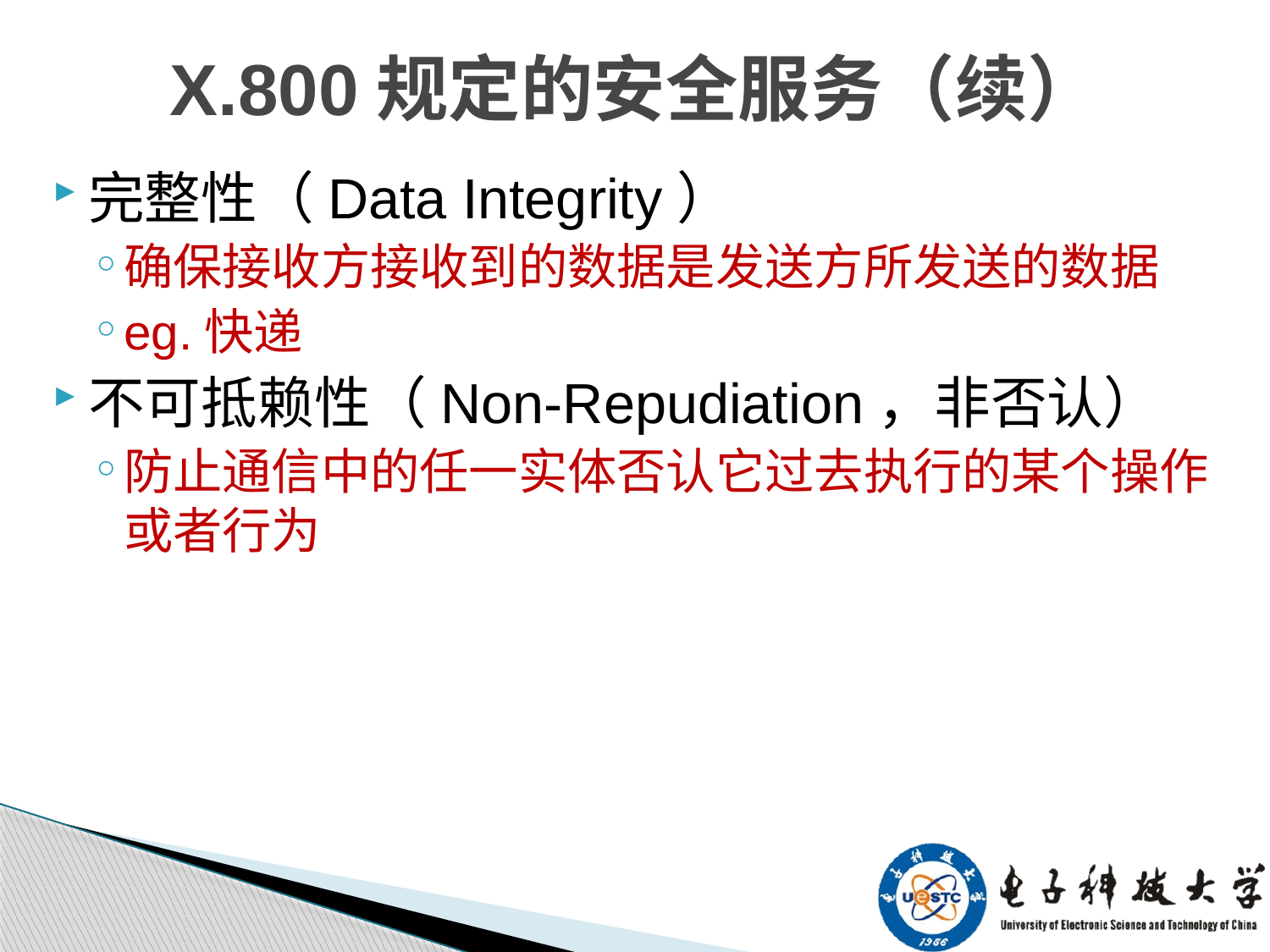

# X.800规定的安全服务（续）
完整性（Data Integrity）
确保接收方接收到的数据是发送方所发送的数据
eg.快递
不可抵赖性（Non-Repudiation，非否认）
防止通信中的任一实体否认它过去执行的某个操作或者行为